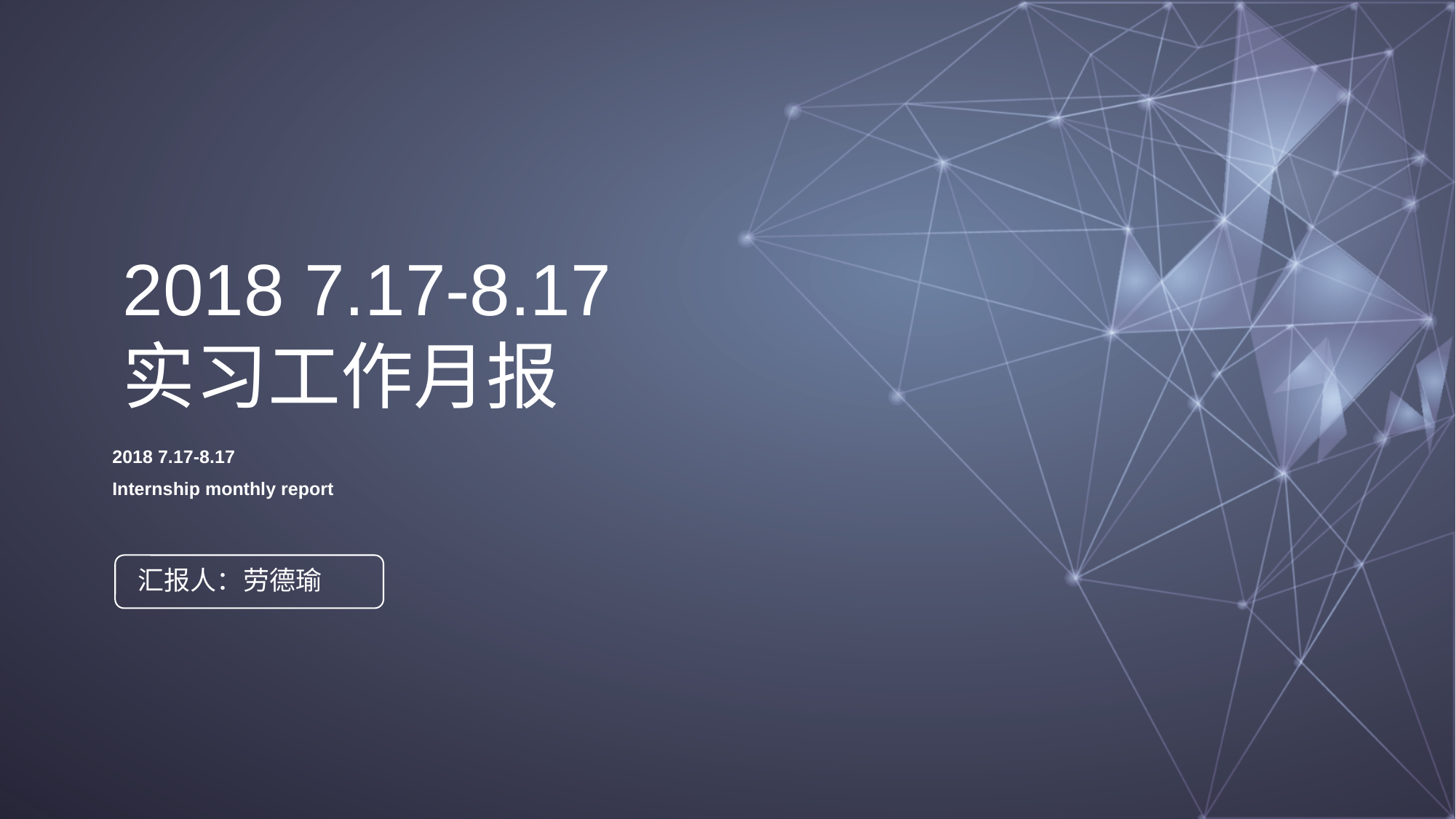

2018 7.17-8.17
实习工作月报
2018 7.17-8.17
Internship monthly report

汇报人：劳德瑜